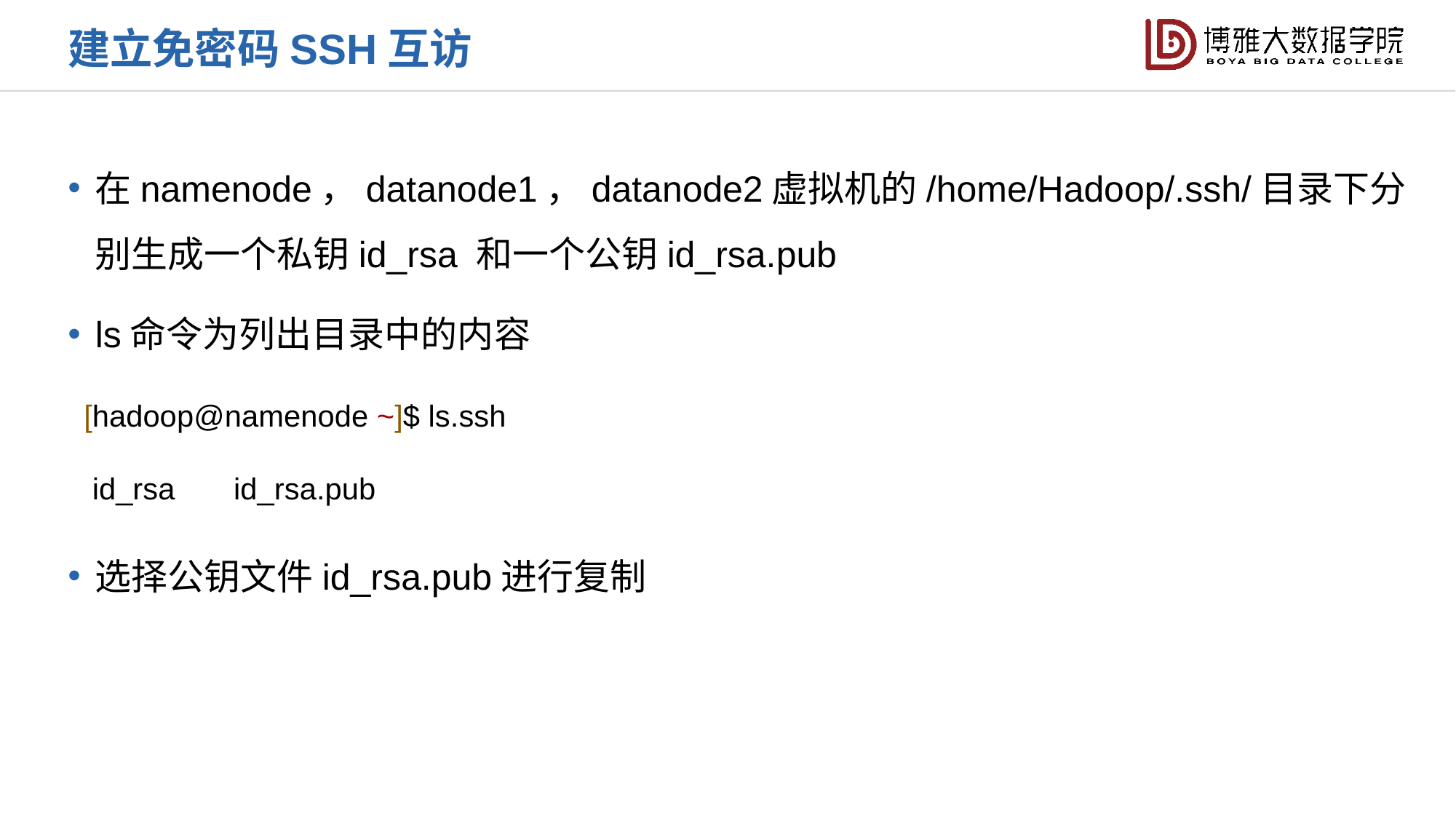

建立免密码SSH互访
在namenode，datanode1，datanode2虚拟机的/home/Hadoop/.ssh/目录下分别生成一个私钥id_rsa 和一个公钥id_rsa.pub
ls命令为列出目录中的内容

选择公钥文件id_rsa.pub进行复制

 [hadoop@namenode ~]$ ls.ssh

  id_rsa       id_rsa.pub